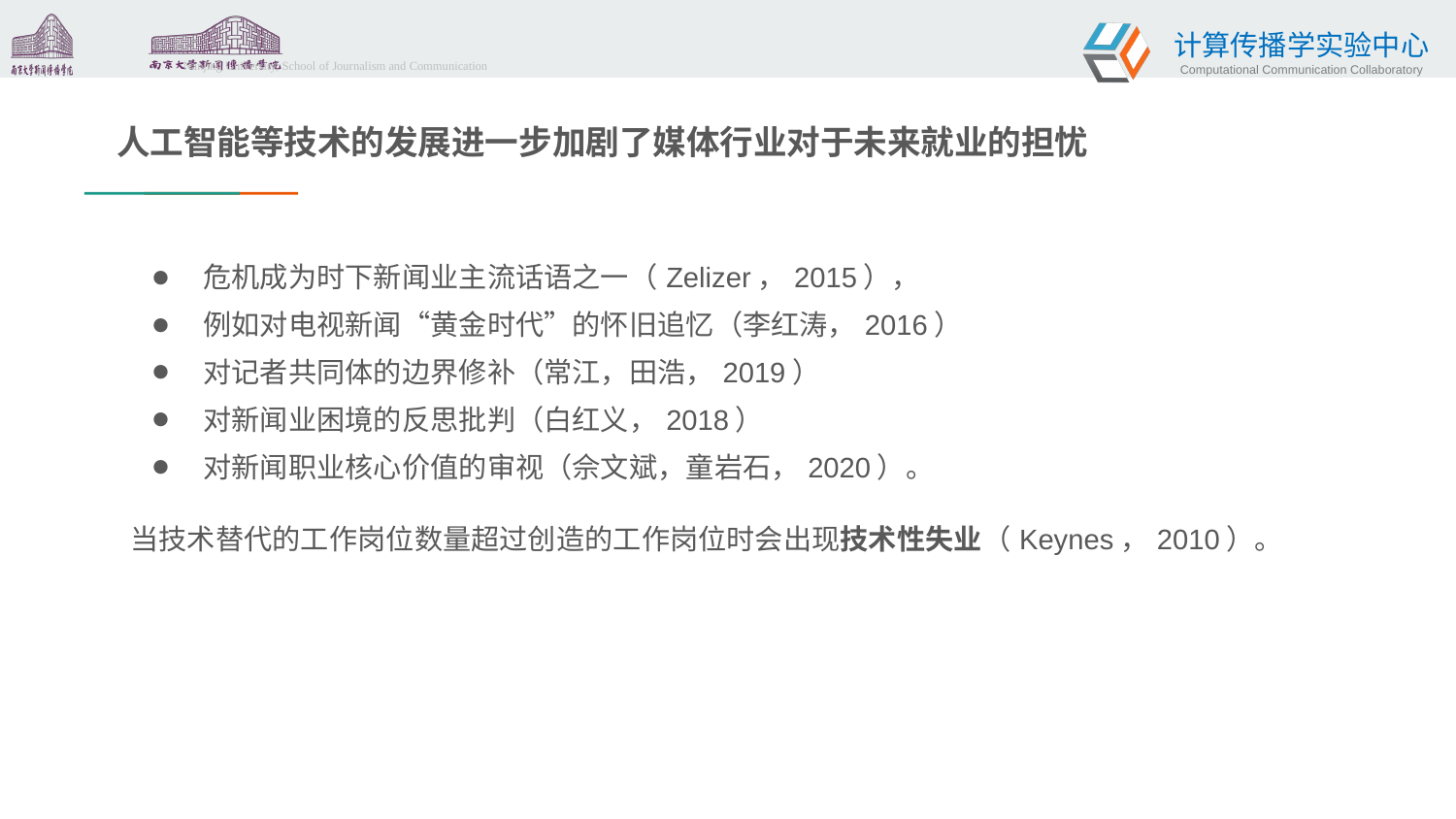

# 人工智能等技术的发展进一步加剧了媒体行业对于未来就业的担忧
危机成为时下新闻业主流话语之一（Zelizer，2015），
例如对电视新闻“黄金时代”的怀旧追忆（李红涛，2016）
对记者共同体的边界修补（常江，田浩，2019）
对新闻业困境的反思批判（白红义，2018）
对新闻职业核心价值的审视（佘文斌，童岩石，2020）。
当技术替代的工作岗位数量超过创造的工作岗位时会出现技术性失业（Keynes，2010）。